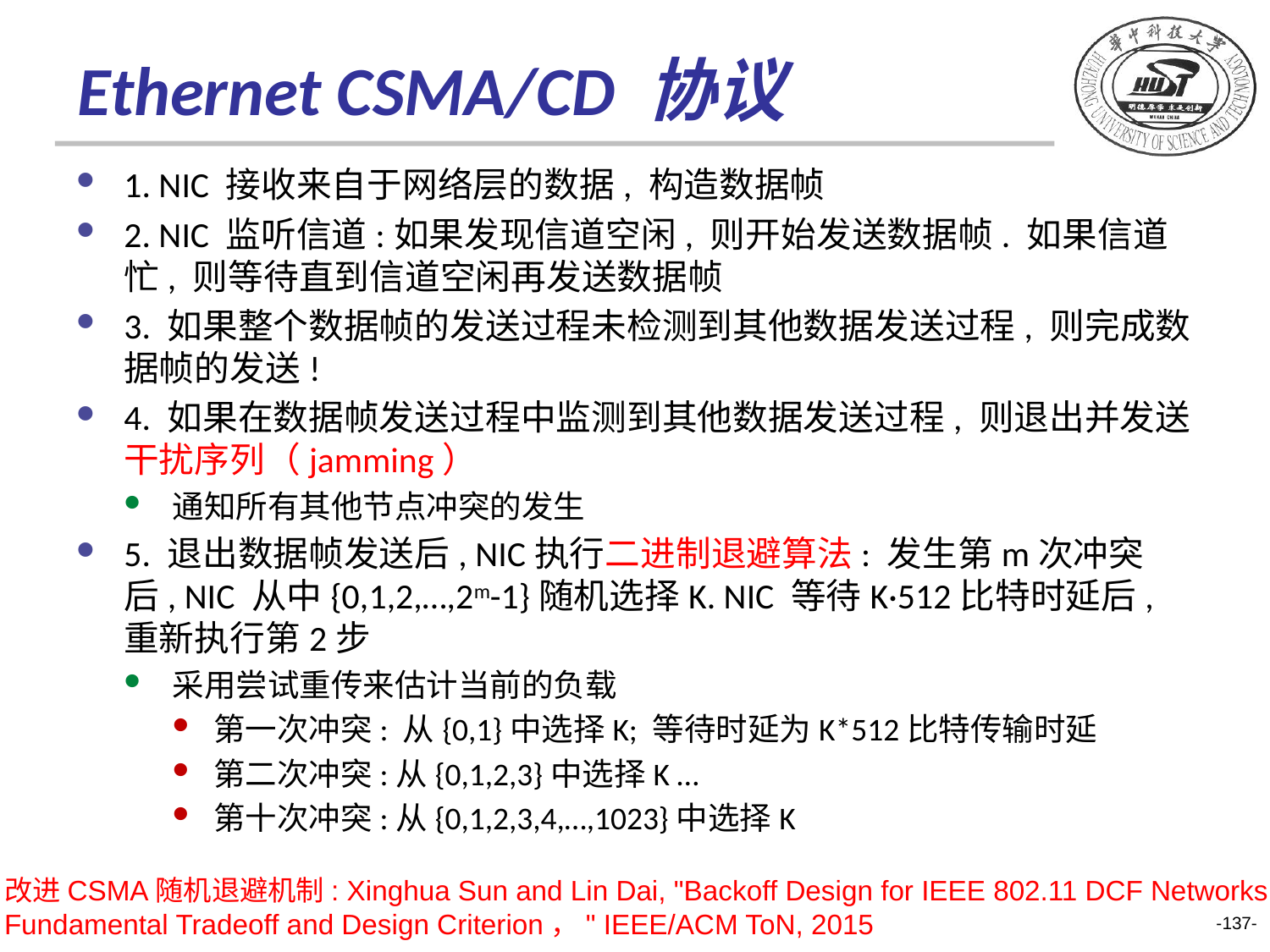

# Ethernet CSMA/CD 协议
1. NIC 接收来自于网络层的数据, 构造数据帧
2. NIC 监听信道:如果发现信道空闲, 则开始发送数据帧. 如果信道忙, 则等待直到信道空闲再发送数据帧
3. 如果整个数据帧的发送过程未检测到其他数据发送过程, 则完成数据帧的发送!
4. 如果在数据帧发送过程中监测到其他数据发送过程, 则退出并发送 干扰序列（jamming）
通知所有其他节点冲突的发生
5. 退出数据帧发送后, NIC执行二进制退避算法: 发生第m次冲突后, NIC 从中{0,1,2,…,2m-1}随机选择K. NIC 等待K·512比特时延后, 重新执行第2步
采用尝试重传来估计当前的负载
第一次冲突: 从{0,1}中选择K; 等待时延为K*512比特传输时延
第二次冲突:从{0,1,2,3}中选择K …
第十次冲突:从{0,1,2,3,4,…,1023}中选择K

改进CSMA随机退避机制: Xinghua Sun and Lin Dai, "Backoff Design for IEEE 802.11 DCF Networks:
Fundamental Tradeoff and Design Criterion，" IEEE/ACM ToN, 2015

-137-